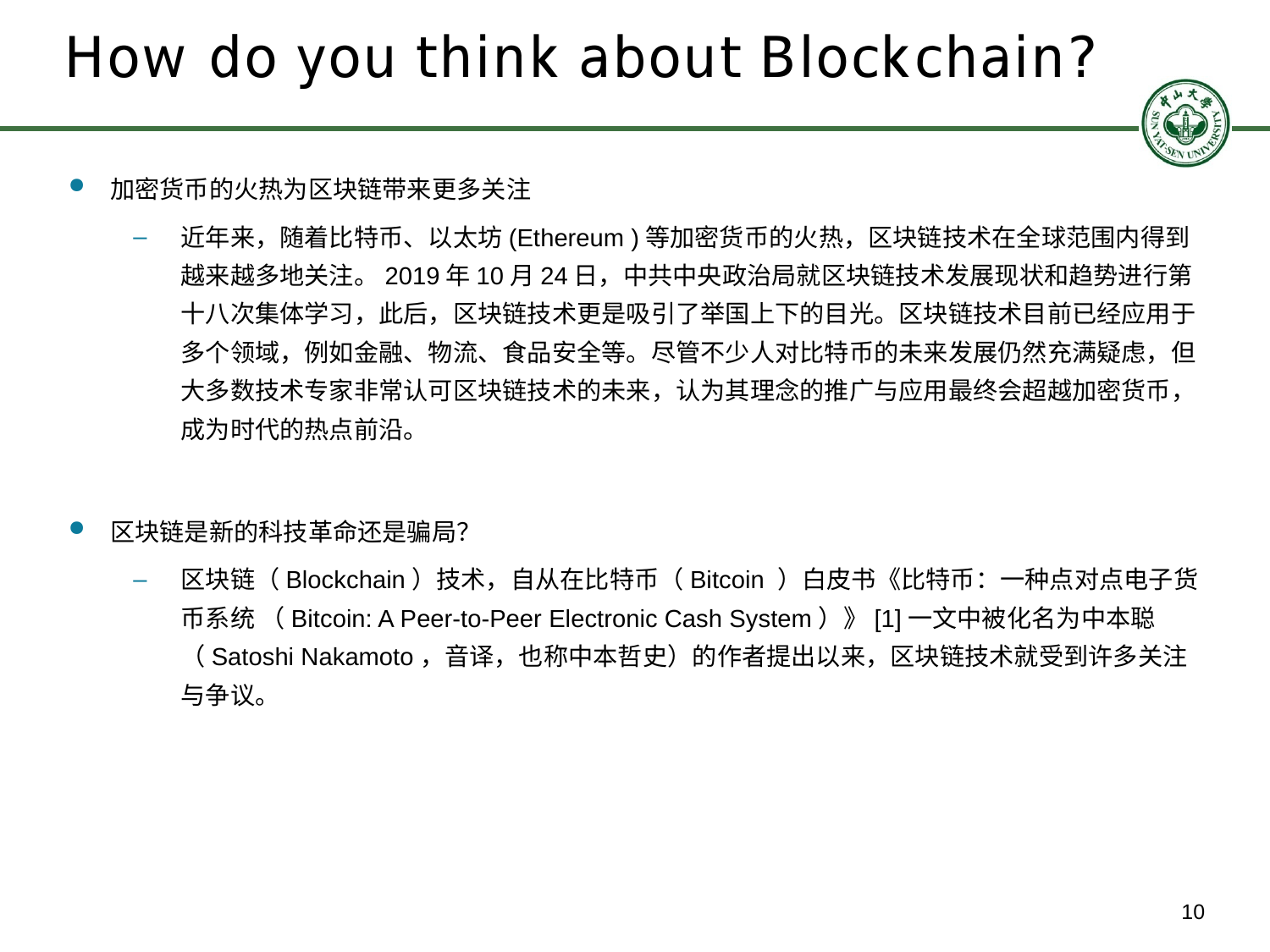

# How do you think about Blockchain?
加密货币的火热为区块链带来更多关注
近年来，随着比特币、以太坊(Ethereum )等加密货币的火热，区块链技术在全球范围内得到越来越多地关注。2019年10月24日，中共中央政治局就区块链技术发展现状和趋势进行第十八次集体学习，此后，区块链技术更是吸引了举国上下的目光。区块链技术目前已经应用于多个领域，例如金融、物流、食品安全等。尽管不少人对比特币的未来发展仍然充满疑虑，但大多数技术专家非常认可区块链技术的未来，认为其理念的推广与应用最终会超越加密货币，成为时代的热点前沿。

区块链是新的科技革命还是骗局？
区块链（Blockchain）技术，自从在比特币（Bitcoin ）白皮书《比特币：一种点对点电子货币系统 （Bitcoin: A Peer-to-Peer Electronic Cash System）》[1]一文中被化名为中本聪（Satoshi Nakamoto，音译，也称中本哲史）的作者提出以来，区块链技术就受到许多关注与争议。